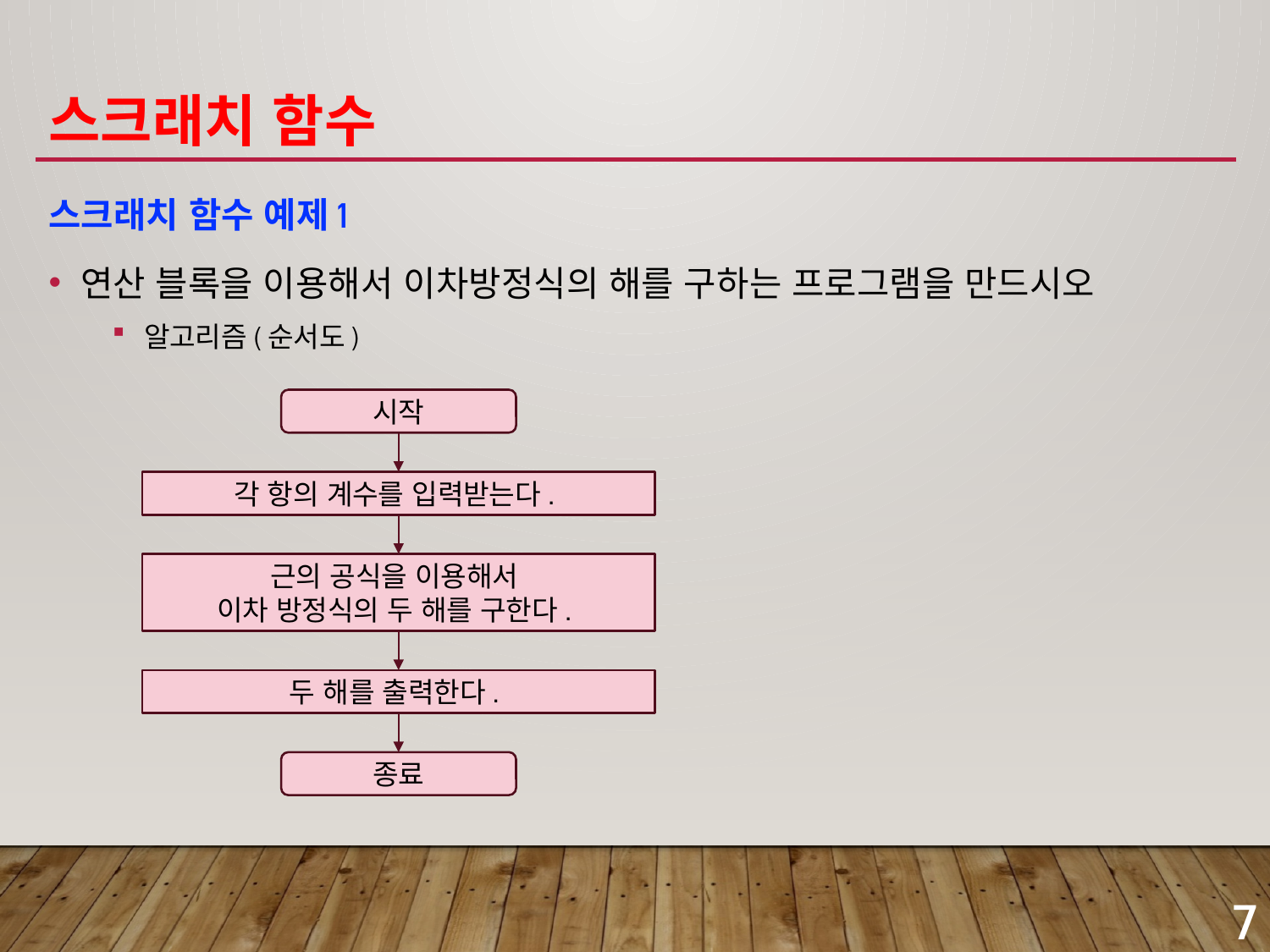

# 스크래치 함수
스크래치 함수 예제1
연산 블록을 이용해서 이차방정식의 해를 구하는 프로그램을 만드시오
알고리즘(순서도)
시작
각 항의 계수를 입력받는다.
근의 공식을 이용해서
이차 방정식의 두 해를 구한다.
두 해를 출력한다.
종료